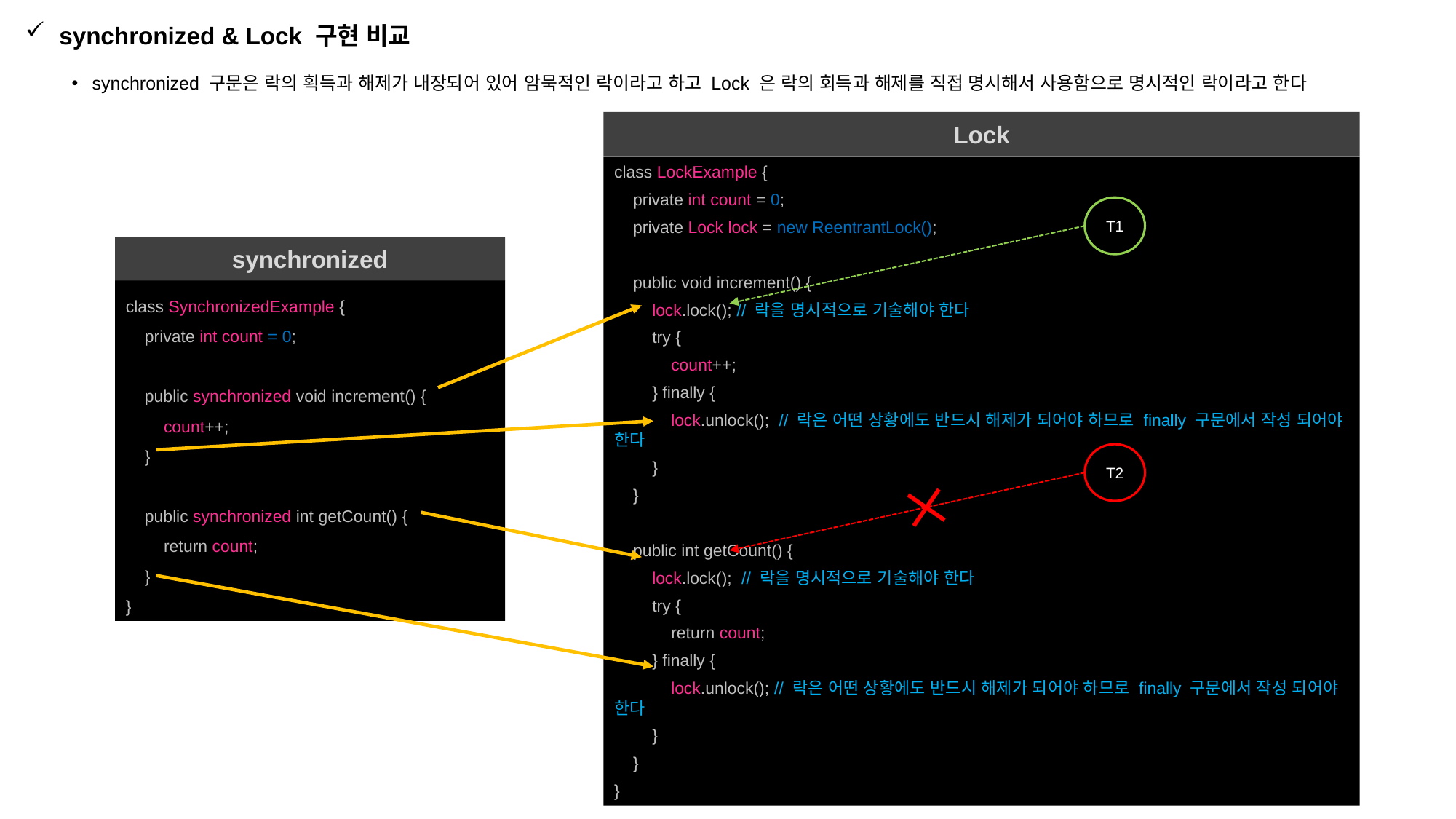

synchronized & Lock 구현 비교
synchronized 구문은 락의 획득과 해제가 내장되어 있어 암묵적인 락이라고 하고 Lock 은 락의 회득과 해제를 직접 명시해서 사용함으로 명시적인 락이라고 한다

Lock
class LockExample {
    private int count = 0;
    private Lock lock = new ReentrantLock();

    public void increment() {
        lock.lock(); // 락을 명시적으로 기술해야 한다
        try {
            count++;
        } finally {
            lock.unlock();  // 락은 어떤 상황에도 반드시 해제가 되어야 하므로 finally 구문에서 작성 되어야 한다
        }
    }

    public int getCount() {
        lock.lock();  // 락을 명시적으로 기술해야 한다
        try {
            return count;
        } finally {
            lock.unlock(); // 락은 어떤 상황에도 반드시 해제가 되어야 하므로 finally 구문에서 작성 되어야 한다
        }
    }
}
T1

synchronized
class SynchronizedExample {
    private int count = 0;

    public synchronized void increment() {
        count++;
    }

    public synchronized int getCount() {
        return count;
    }
}
T2